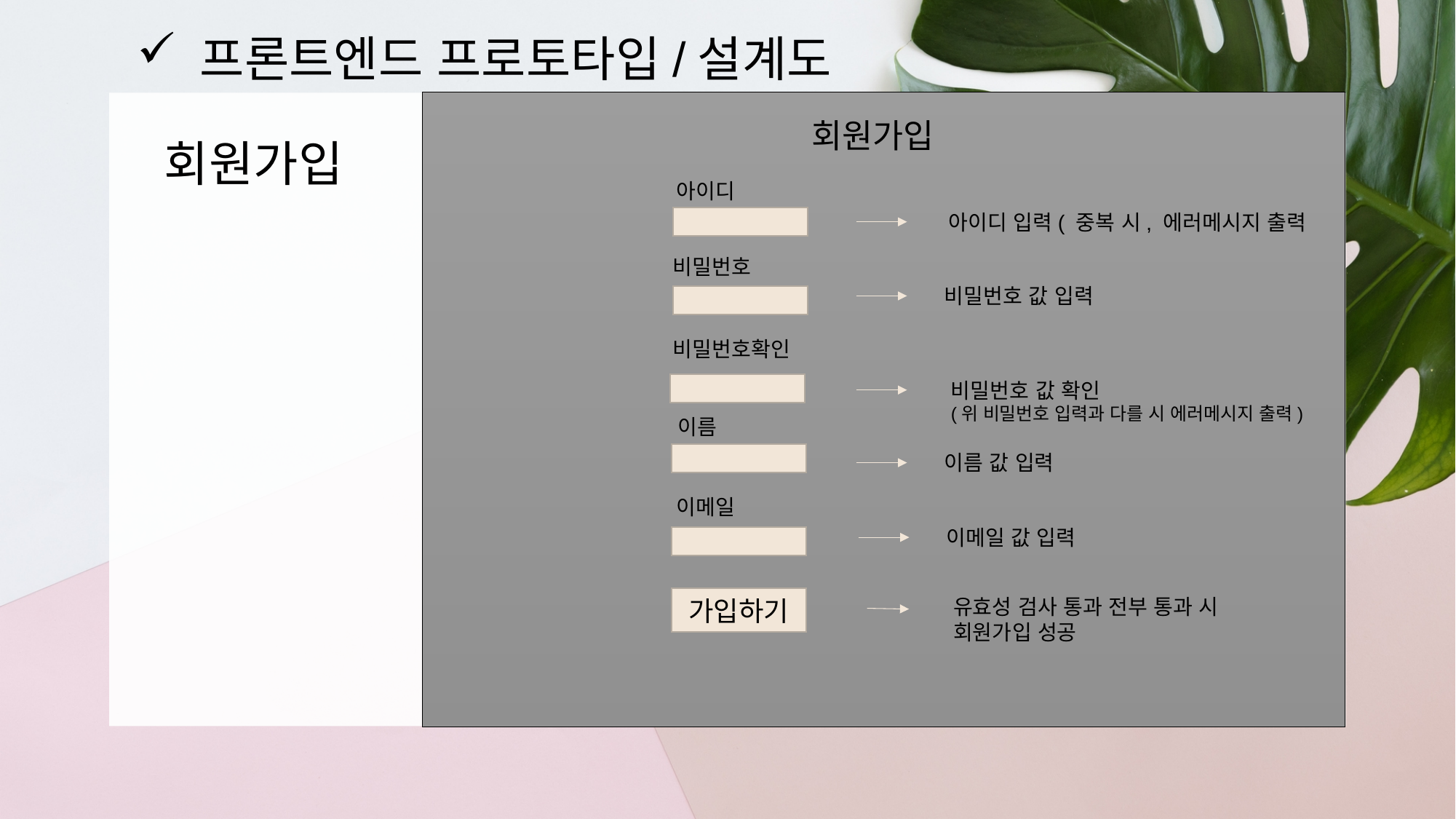

프론트엔드 프로토타입/설계도

회원가입
회원가입
아이디
아이디 입력( 중복 시, 에러메시지 출력

비밀번호
비밀번호 값 입력

비밀번호확인
비밀번호 값 확인
(위 비밀번호 입력과 다를 시 에러메시지 출력)

이름

이름 값 입력
이메일
이메일 값 입력

가입하기
유효성 검사 통과 전부 통과 시
회원가입 성공